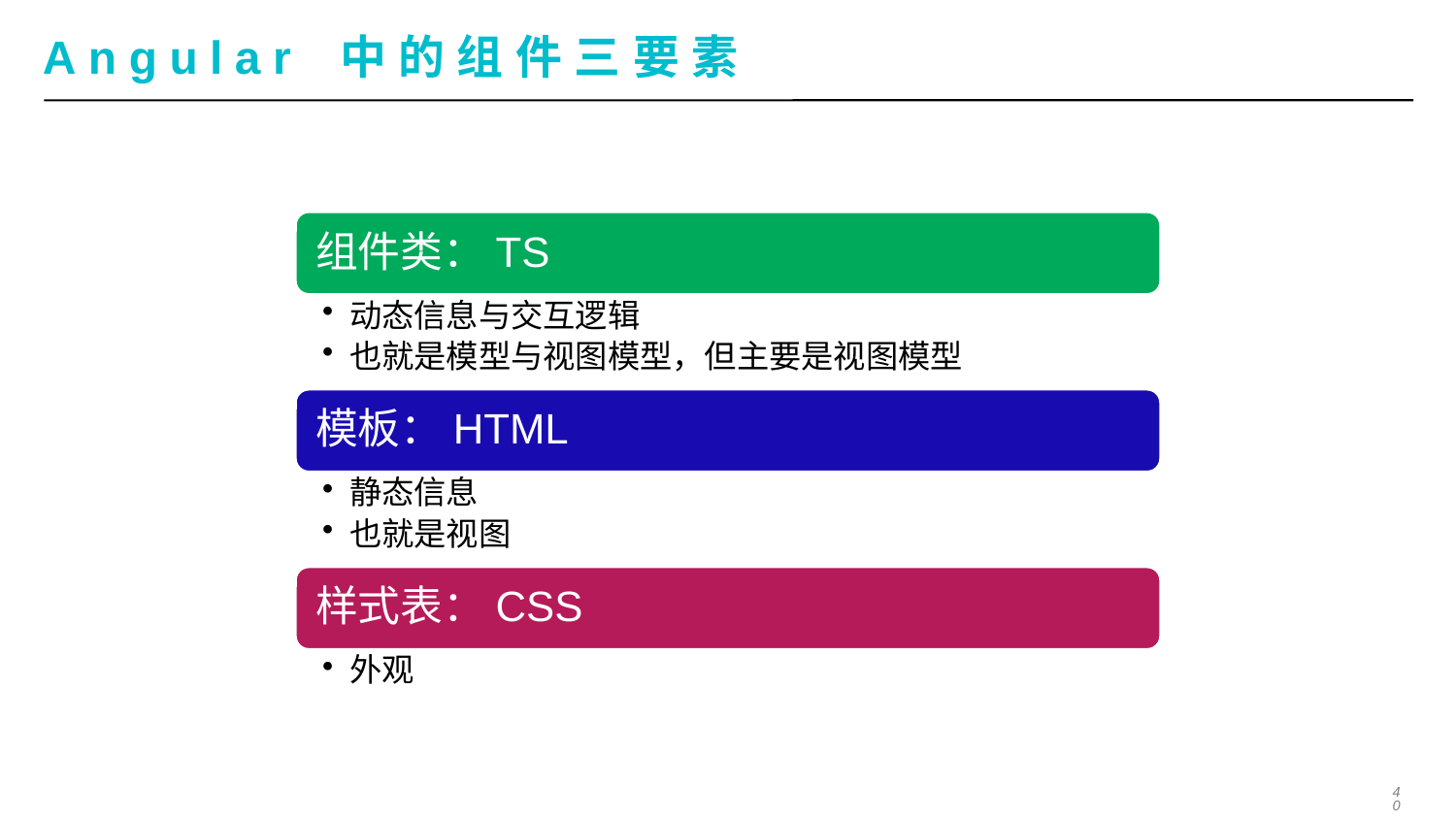

# Angular 中的组件三要素
组件类：TS
动态信息与交互逻辑
也就是模型与视图模型，但主要是视图模型
模板：HTML
静态信息
也就是视图
样式表：CSS
外观
40